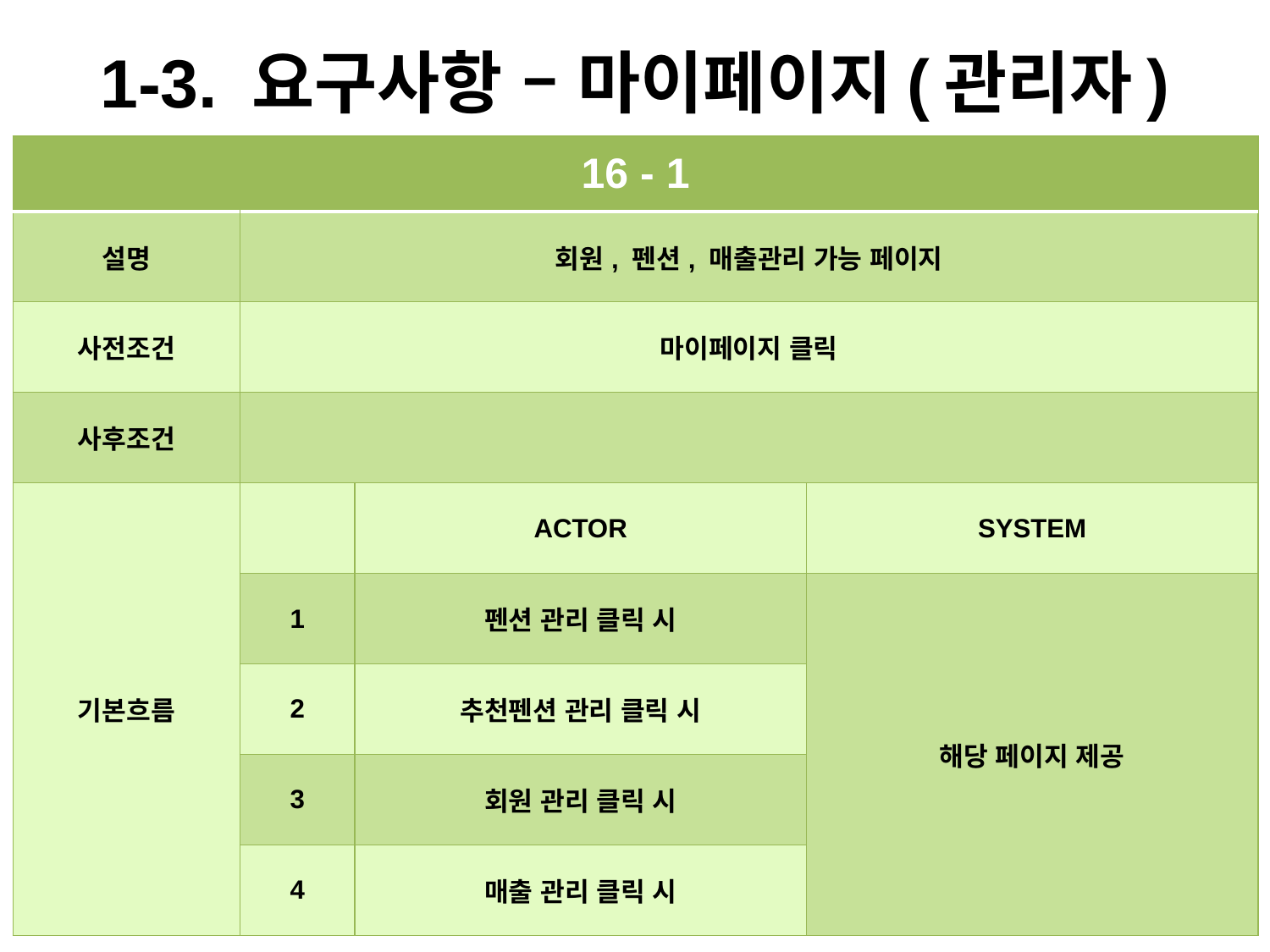

# 1-3. 요구사항 – 마이페이지(관리자)
| 16 - 1 |  |  |  |
| --- | --- | --- | --- |
| 설명 | 회원, 펜션, 매출관리 가능 페이지 |  |  |
| 사전조건 | 마이페이지 클릭 |  |  |
| 사후조건 |  |  |  |
| 기본흐름 |  | ACTOR | SYSTEM |
|  | 1 | 펜션 관리 클릭 시 | 해당 페이지 제공 |
|  | 2 | 추천펜션 관리 클릭 시 |  |
|  | 3 | 회원 관리 클릭 시 |  |
|  | 4 | 매출 관리 클릭 시 |  |